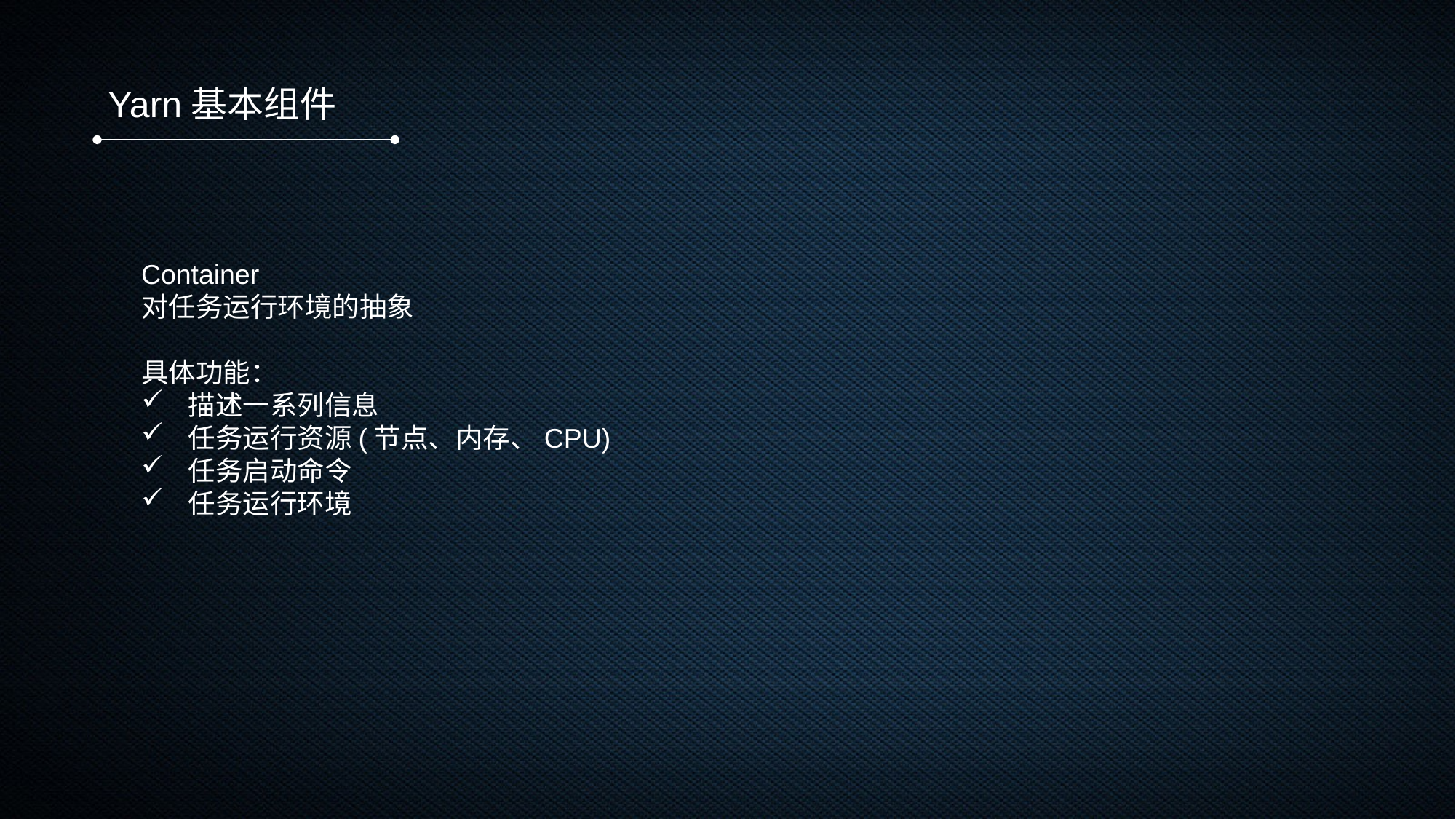

Yarn基本组件
Container
对任务运行环境的抽象

具体功能：
 描述一系列信息
 任务运行资源(节点、内存、CPU)
 任务启动命令
 任务运行环境